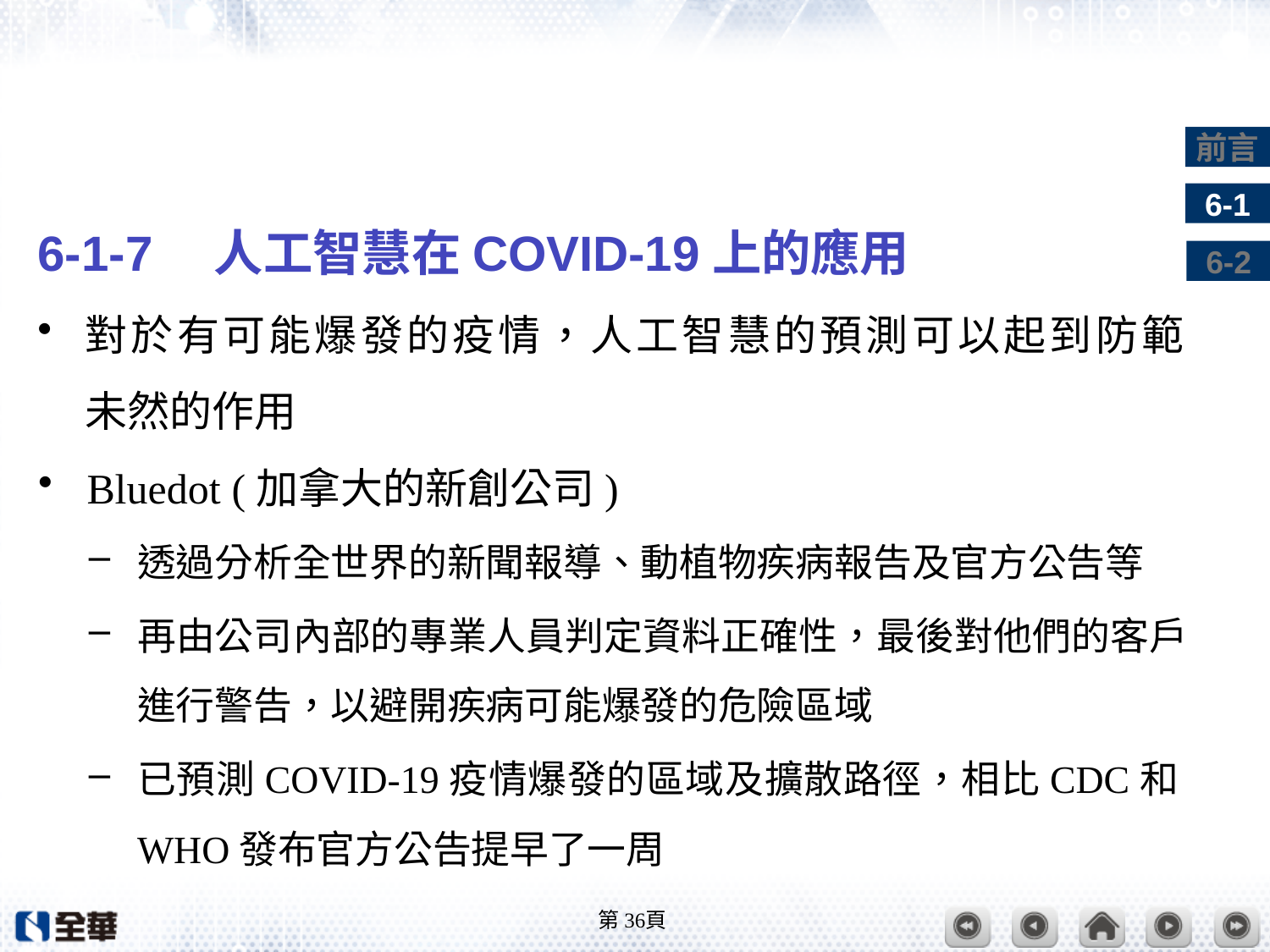

#
6-1-7　人工智慧在COVID-19上的應用
對於有可能爆發的疫情，人工智慧的預測可以起到防範
未然的作用
Bluedot (加拿大的新創公司)
透過分析全世界的新聞報導、動植物疾病報告及官方公告等
再由公司內部的專業人員判定資料正確性，最後對他們的客戶進行警告，以避開疾病可能爆發的危險區域
已預測COVID-19疫情爆發的區域及擴散路徑，相比CDC和WHO發布官方公告提早了一周